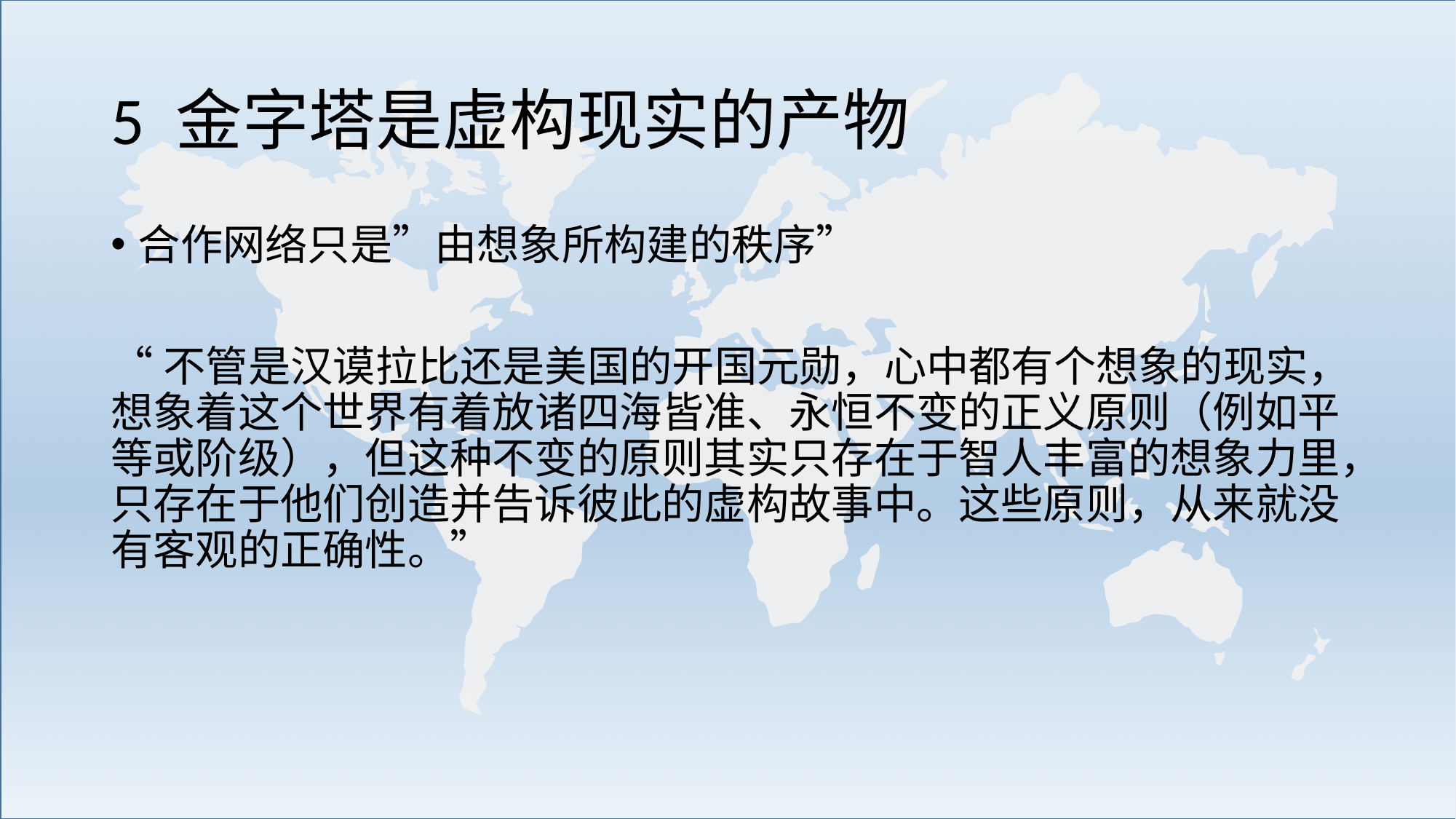

# 5 金字塔是虚构现实的产物
合作网络只是”由想象所构建的秩序”

“不管是汉谟拉比还是美国的开国元勋，心中都有个想象的现实，想象着这个世界有着放诸四海皆准、永恒不变的正义原则（例如平等或阶级），但这种不变的原则其实只存在于智人丰富的想象力里，只存在于他们创造并告诉彼此的虚构故事中。这些原则，从来就没有客观的正确性。”